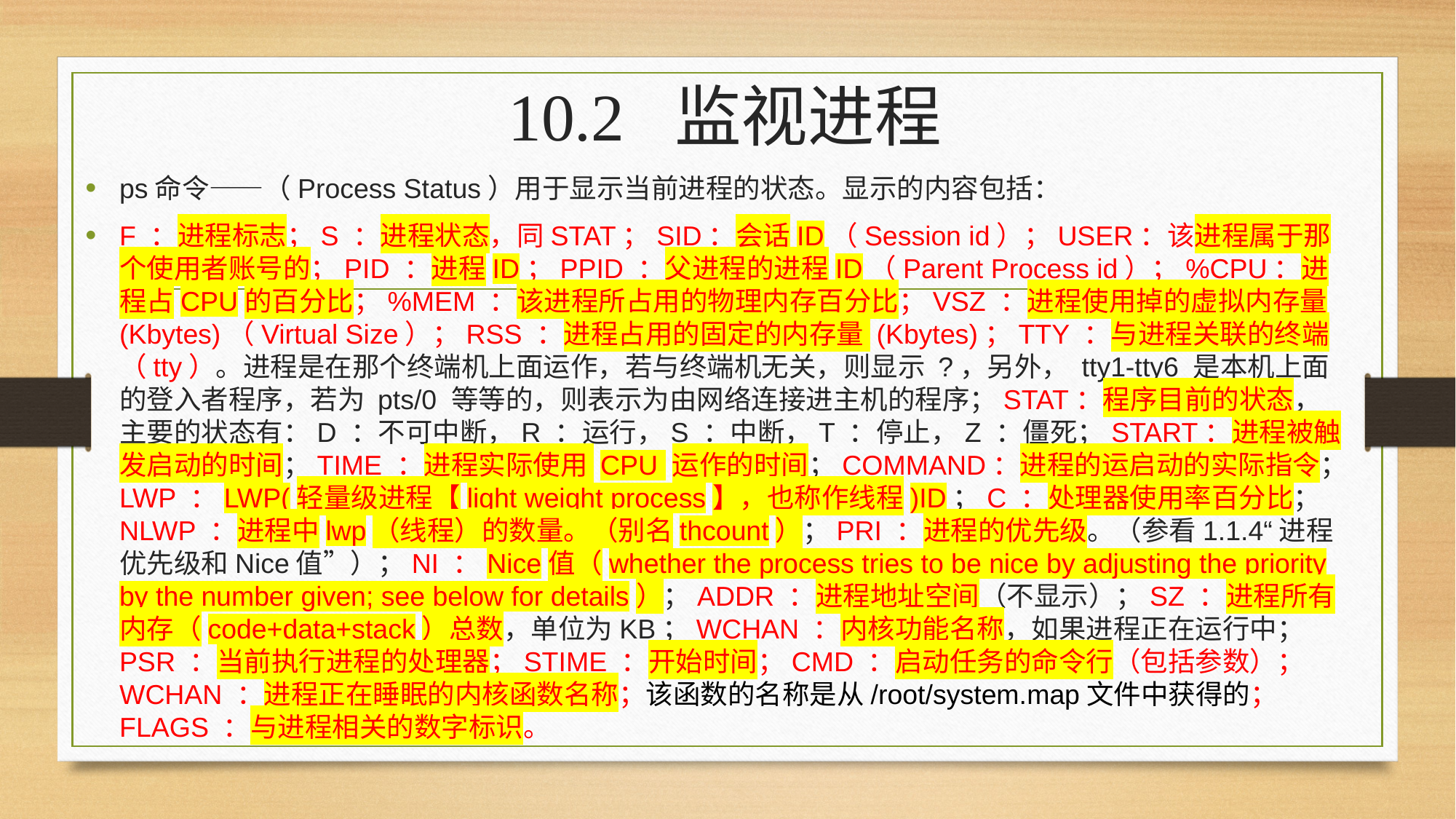

# 10.2  监视进程
ps命令——（Process Status）用于显示当前进程的状态。显示的内容包括：
F ：进程标志；S ：进程状态，同STAT；SID：会话ID（Session id）；USER：该进程属于那个使用者账号的；PID ：进程ID；PPID ：父进程的进程ID（Parent Process id）；%CPU：进程占CPU的百分比；%MEM ：该进程所占用的物理内存百分比；VSZ ：进程使用掉的虚拟内存量 (Kbytes)（Virtual Size）；RSS ：进程占用的固定的内存量 (Kbytes)；TTY ：与进程关联的终端（tty）。进程是在那个终端机上面运作，若与终端机无关，则显示 ?，另外， tty1-tty6 是本机上面的登入者程序，若为 pts/0 等等的，则表示为由网络连接进主机的程序；STAT：程序目前的状态，主要的状态有：D ：不可中断，R ：运行，S ：中断，T ：停止，Z ：僵死；START：进程被触发启动的时间；TIME ：进程实际使用 CPU 运作的时间；COMMAND：进程的运启动的实际指令；LWP ：LWP(轻量级进程【light weight process】，也称作线程)ID；C ：处理器使用率百分比；NLWP ：进程中lwp（线程）的数量。（别名thcount）；PRI ：进程的优先级。（参看1.1.4“进程优先级和Nice值”）；NI ：Nice值（whether the process tries to be nice by adjusting the priority by the number given; see below for details）；ADDR ：进程地址空间（不显示）；SZ ：进程所有内存（code+data+stack）总数，单位为KB；WCHAN ：内核功能名称，如果进程正在运行中；PSR ：当前执行进程的处理器；STIME ：开始时间；CMD ：启动任务的命令行（包括参数）；WCHAN ：进程正在睡眠的内核函数名称；该函数的名称是从/root/system.map文件中获得的；FLAGS ：与进程相关的数字标识。